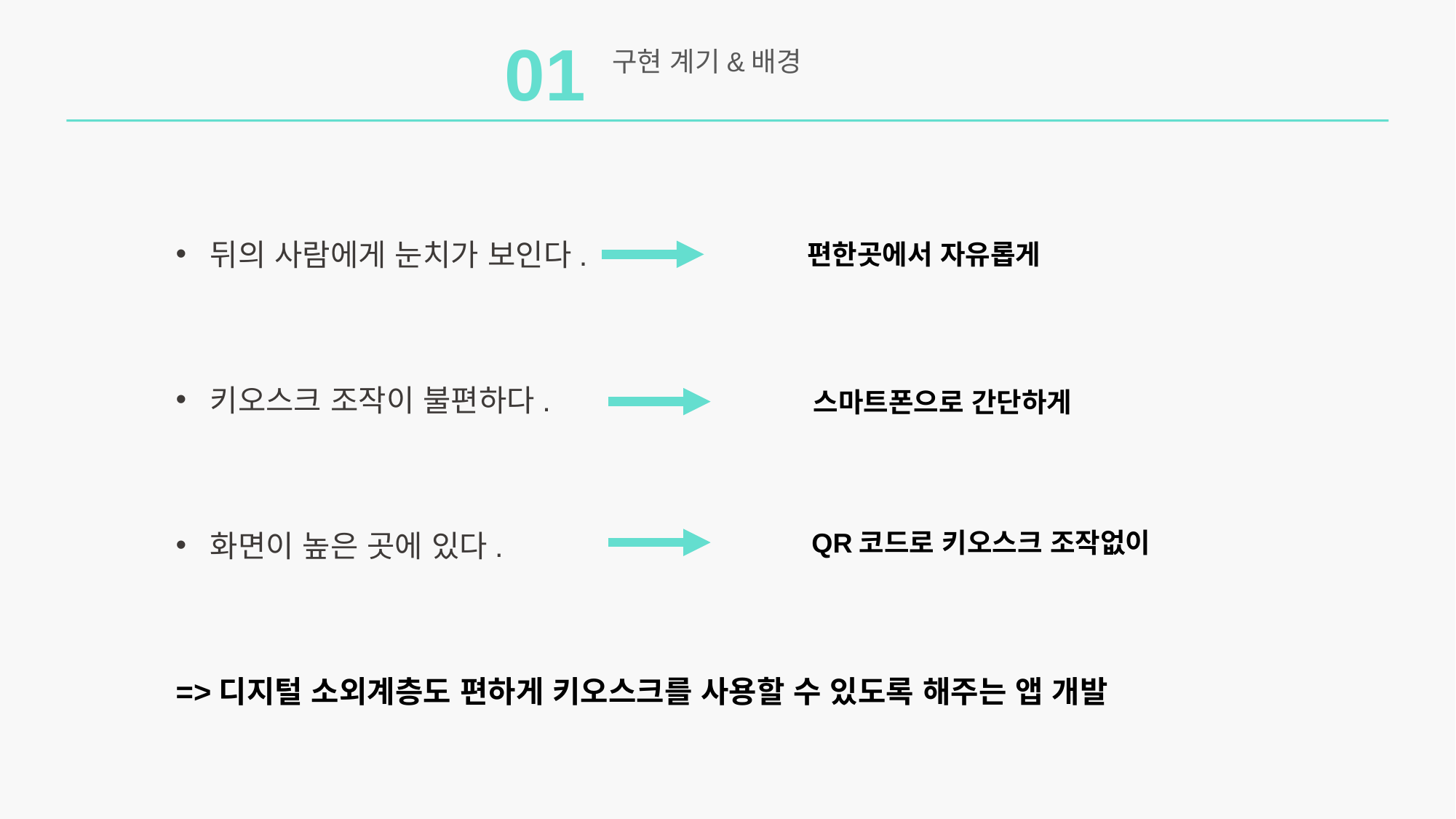

01

구현 계기&배경

뒤의 사람에게 눈치가 보인다.

키오스크 조작이 불편하다.

화면이 높은 곳에 있다.

=>디지털 소외계층도 편하게 키오스크를 사용할 수 있도록 해주는 앱 개발
편한곳에서 자유롭게
스마트폰으로 간단하게
QR코드로 키오스크 조작없이